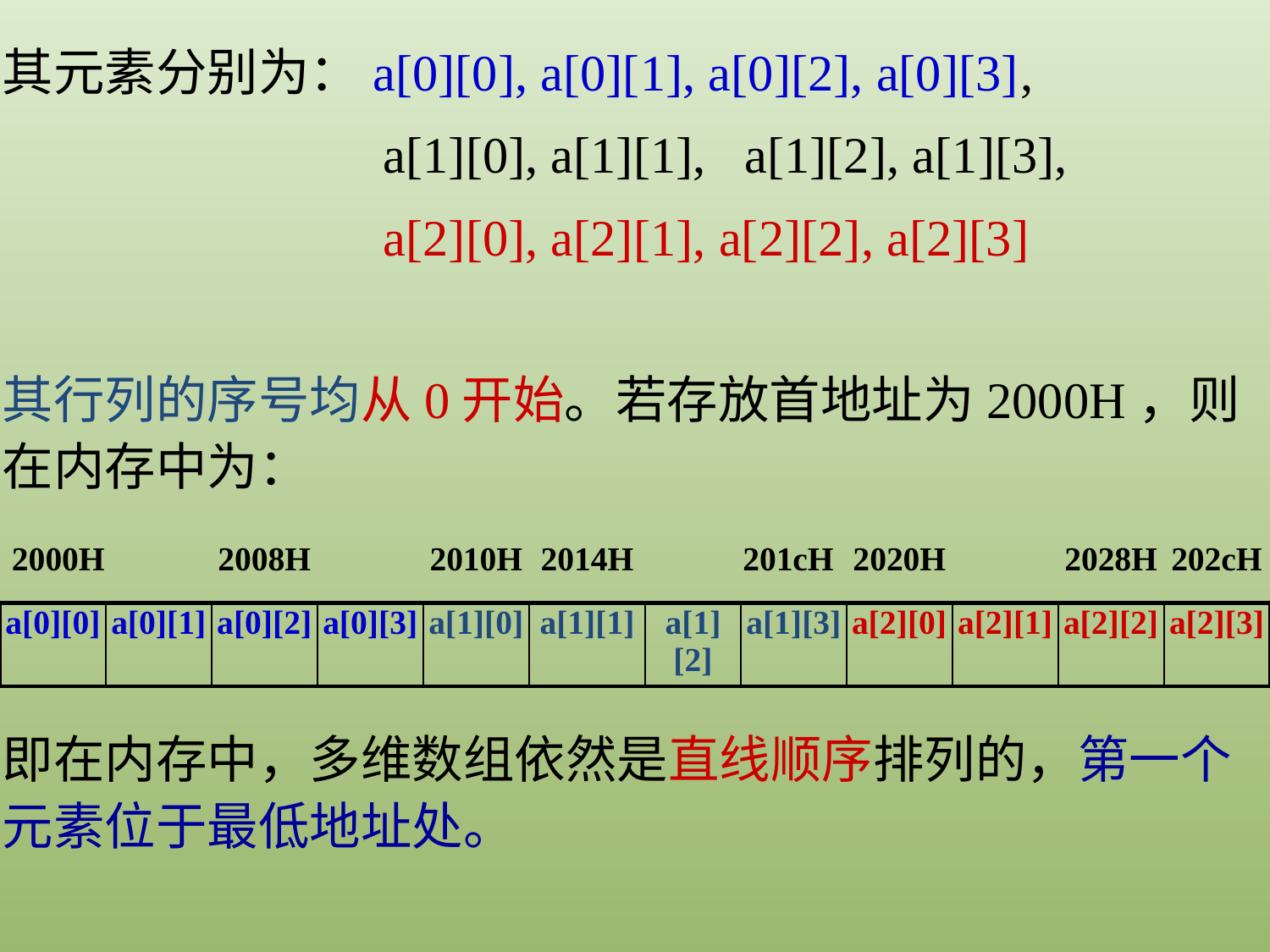

其元素分别为：a[0][0], a[0][1], a[0][2], a[0][3],
			a[1][0], a[1][1],   a[1][2], a[1][3],
 			a[2][0], a[2][1], a[2][2], a[2][3]
其行列的序号均从0开始。若存放首地址为2000H，则在内存中为：
| 2000H |  | 2008H |  | 2010H | 2014H |  | 201cH | 2020H |  | 2028H | 202cH |
| --- | --- | --- | --- | --- | --- | --- | --- | --- | --- | --- | --- |
| a[0][0] | a[0][1] | a[0][2] | a[0][3] | a[1][0] | a[1][1] | a[1][2] | a[1][3] | a[2][0] | a[2][1] | a[2][2] | a[2][3] |
| --- | --- | --- | --- | --- | --- | --- | --- | --- | --- | --- | --- |
即在内存中，多维数组依然是直线顺序排列的，第一个元素位于最低地址处。
302